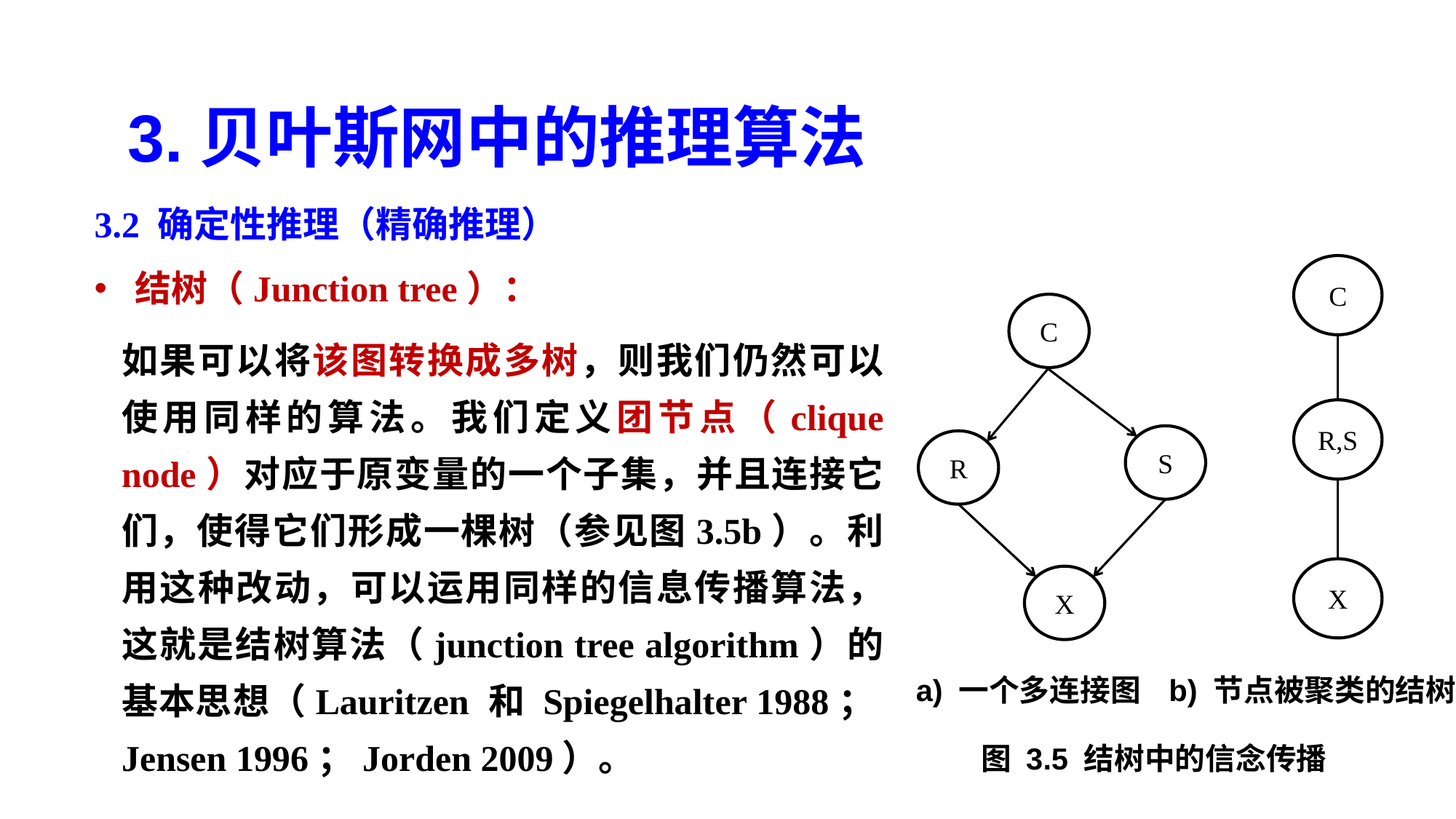

3.贝叶斯网中的推理算法
3.2 确定性推理（精确推理）
结树（Junction tree）：
如果可以将该图转换成多树，则我们仍然可以使用同样的算法。我们定义团节点（clique node）对应于原变量的一个子集，并且连接它们，使得它们形成一棵树（参见图3.5b）。利用这种改动，可以运用同样的信息传播算法，这就是结树算法（junction tree algorithm）的基本思想（Lauritzen 和 Spiegelhalter 1988；Jensen 1996；Jorden 2009）。

C
R,S
X
C
S
R
X

a) 一个多连接图   b) 节点被聚类的结树

图 3.5 结树中的信念传播